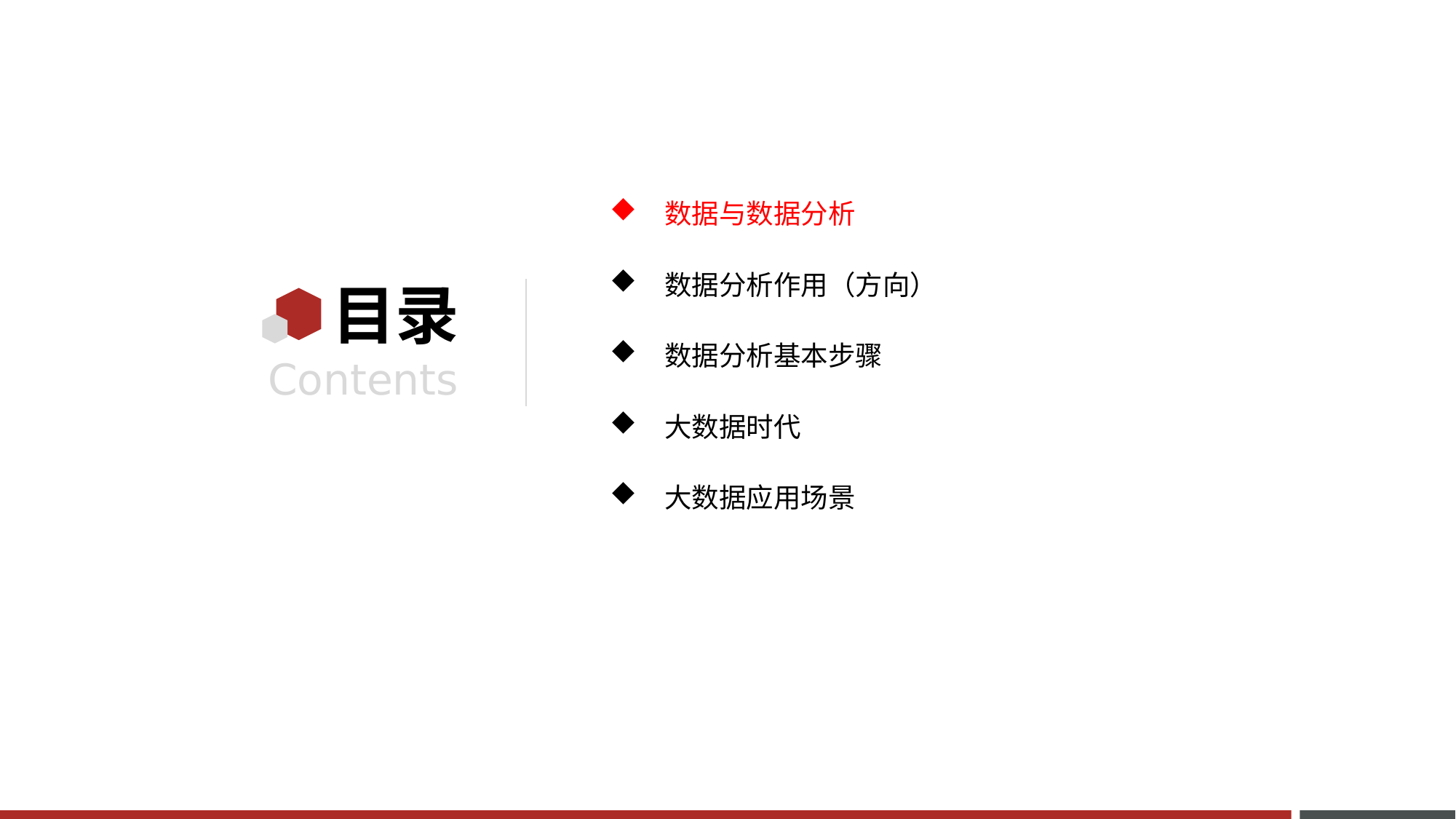

数据与数据分析
数据分析作用（方向）
数据分析基本步骤
大数据时代
大数据应用场景